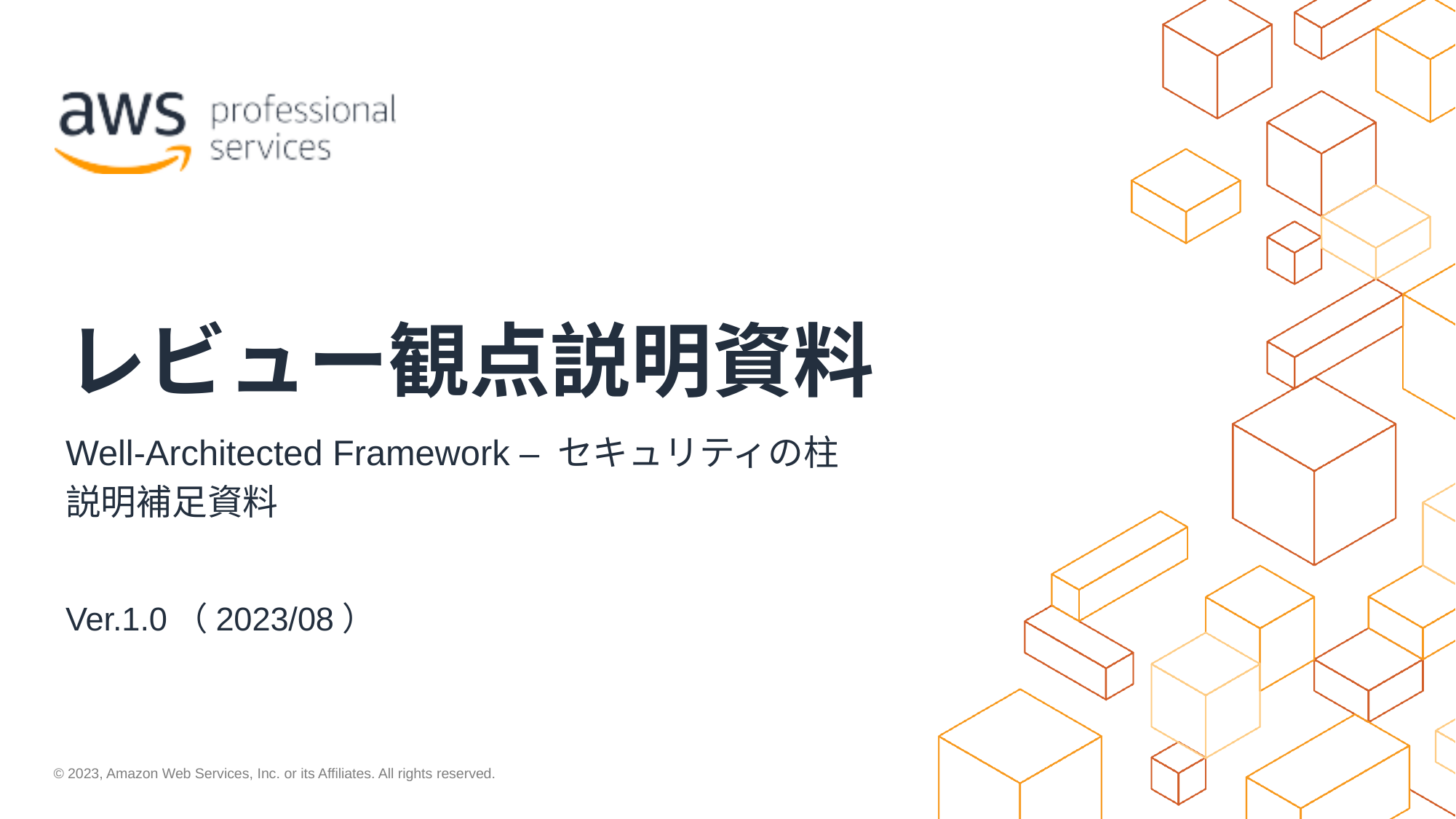

レビュー観点説明資料
Well-Architected Framework – セキュリティの柱
説明補足資料
Ver.1.0（2023/08）